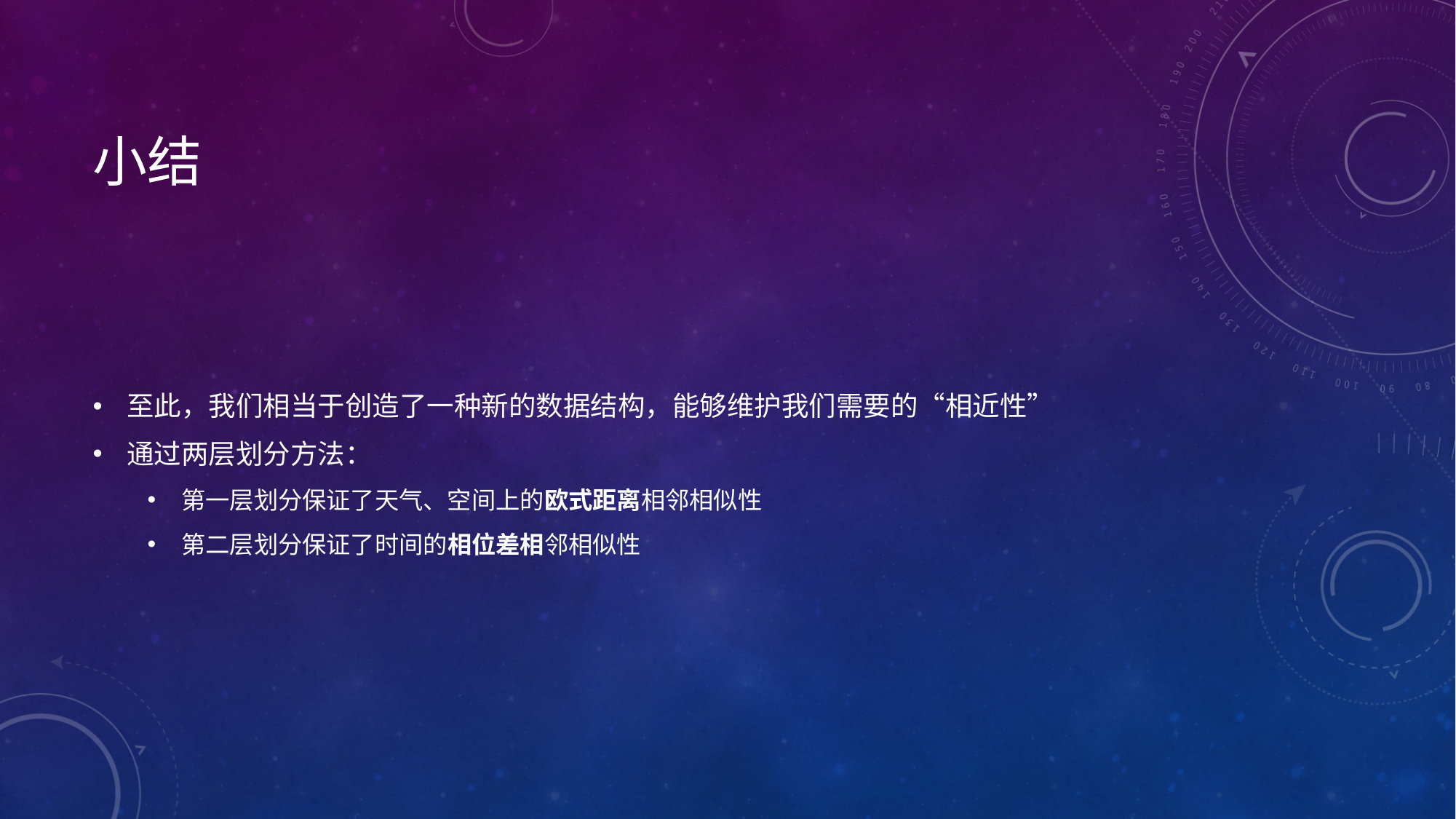

# 小结
至此，我们相当于创造了一种新的数据结构，能够维护我们需要的“相近性”
通过两层划分方法：
第一层划分保证了天气、空间上的欧式距离相邻相似性
第二层划分保证了时间的相位差相邻相似性